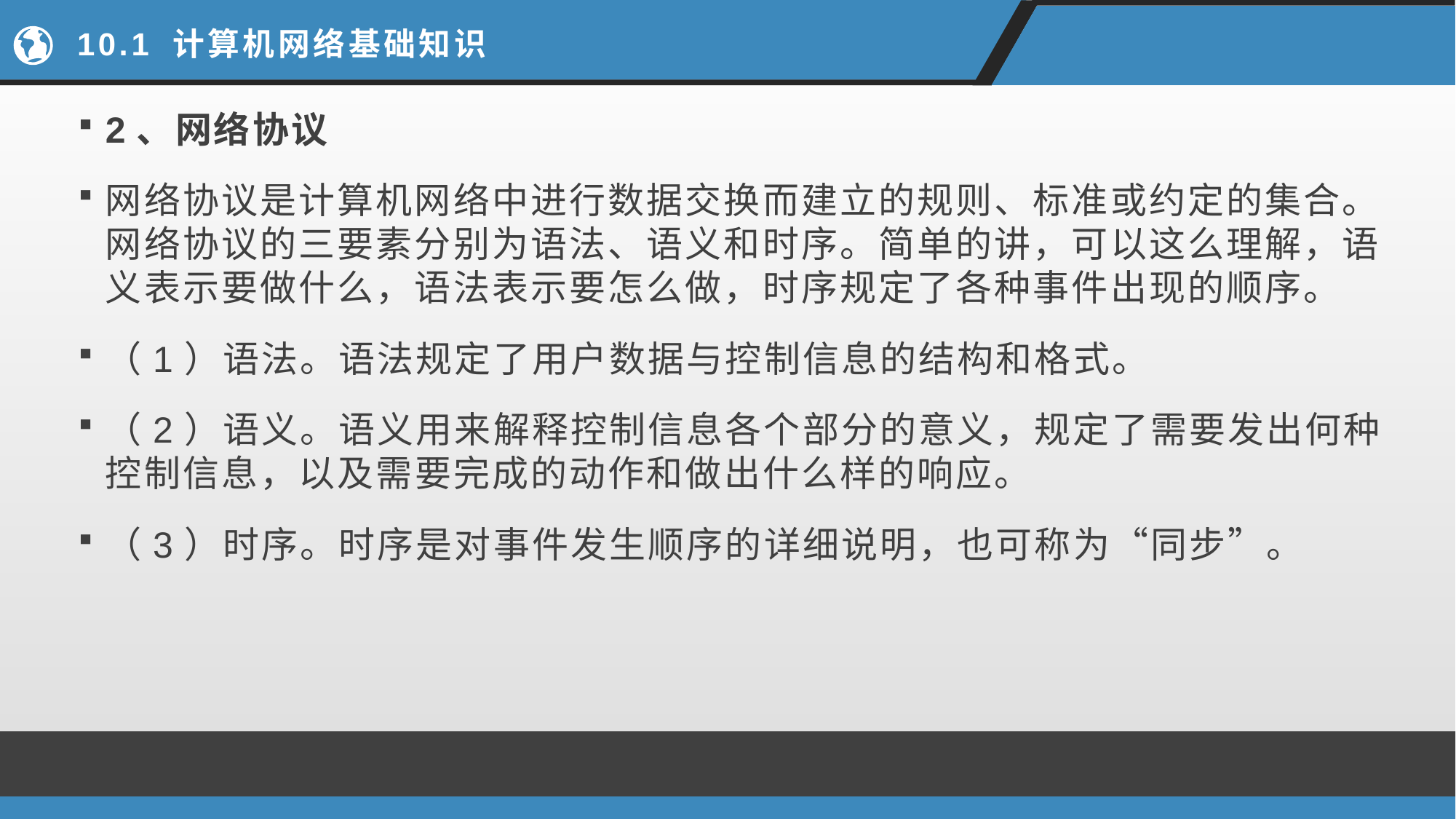

# 10.1 计算机网络基础知识

2、网络协议
网络协议是计算机网络中进行数据交换而建立的规则、标准或约定的集合。网络协议的三要素分别为语法、语义和时序。简单的讲，可以这么理解，语义表示要做什么，语法表示要怎么做，时序规定了各种事件出现的顺序。
（1）语法。语法规定了用户数据与控制信息的结构和格式。
（2）语义。语义用来解释控制信息各个部分的意义，规定了需要发出何种控制信息，以及需要完成的动作和做出什么样的响应。
（3）时序。时序是对事件发生顺序的详细说明，也可称为“同步”。